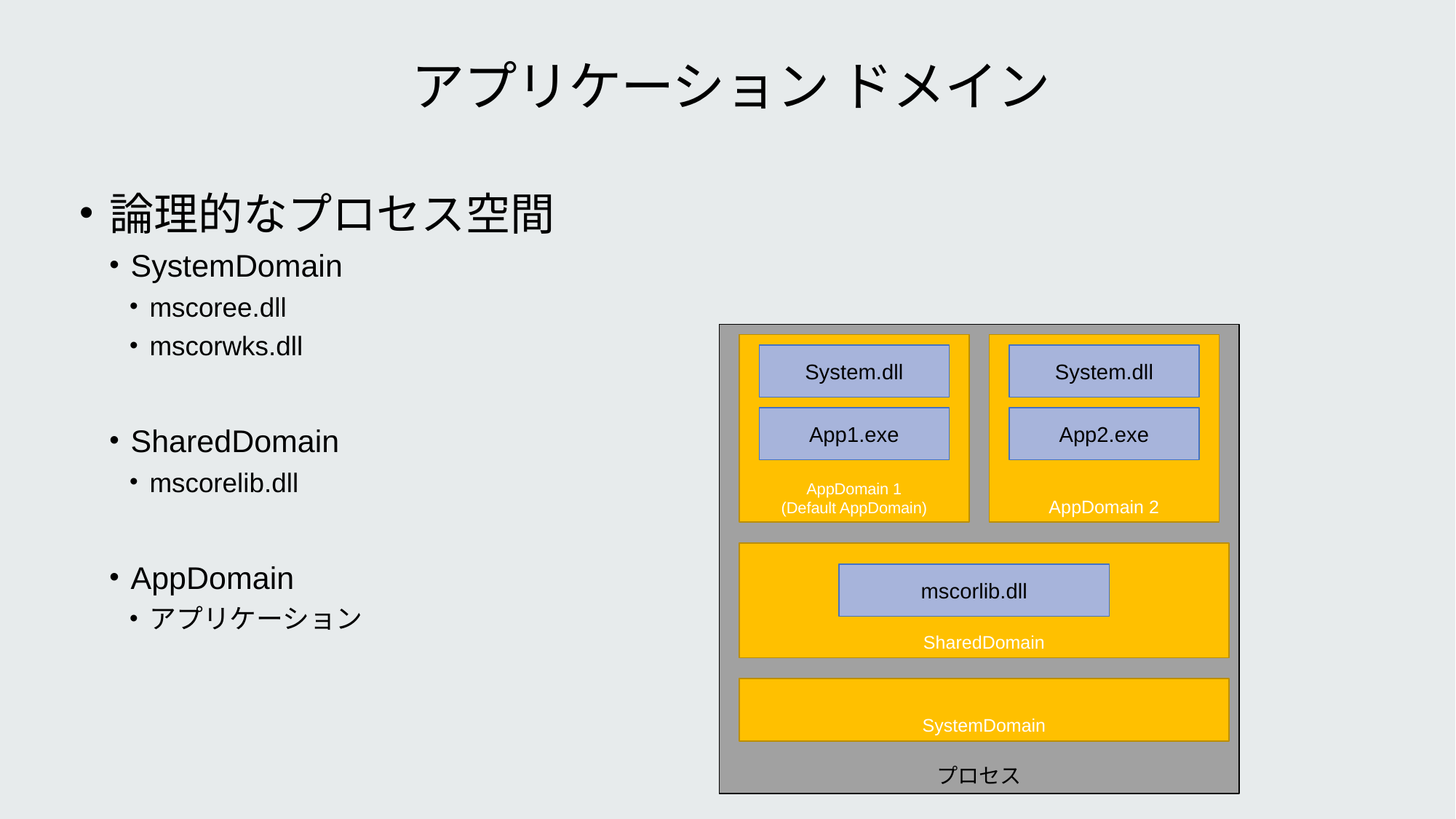

# アプリケーション ドメイン
論理的なプロセス空間
SystemDomain
mscoree.dll
mscorwks.dll

SharedDomain
mscorelib.dll

AppDomain
アプリケーション
プロセス
AppDomain 1
(Default AppDomain)
AppDomain 2
System.dll
System.dll
App1.exe
App2.exe
SharedDomain
mscorlib.dll
SystemDomain